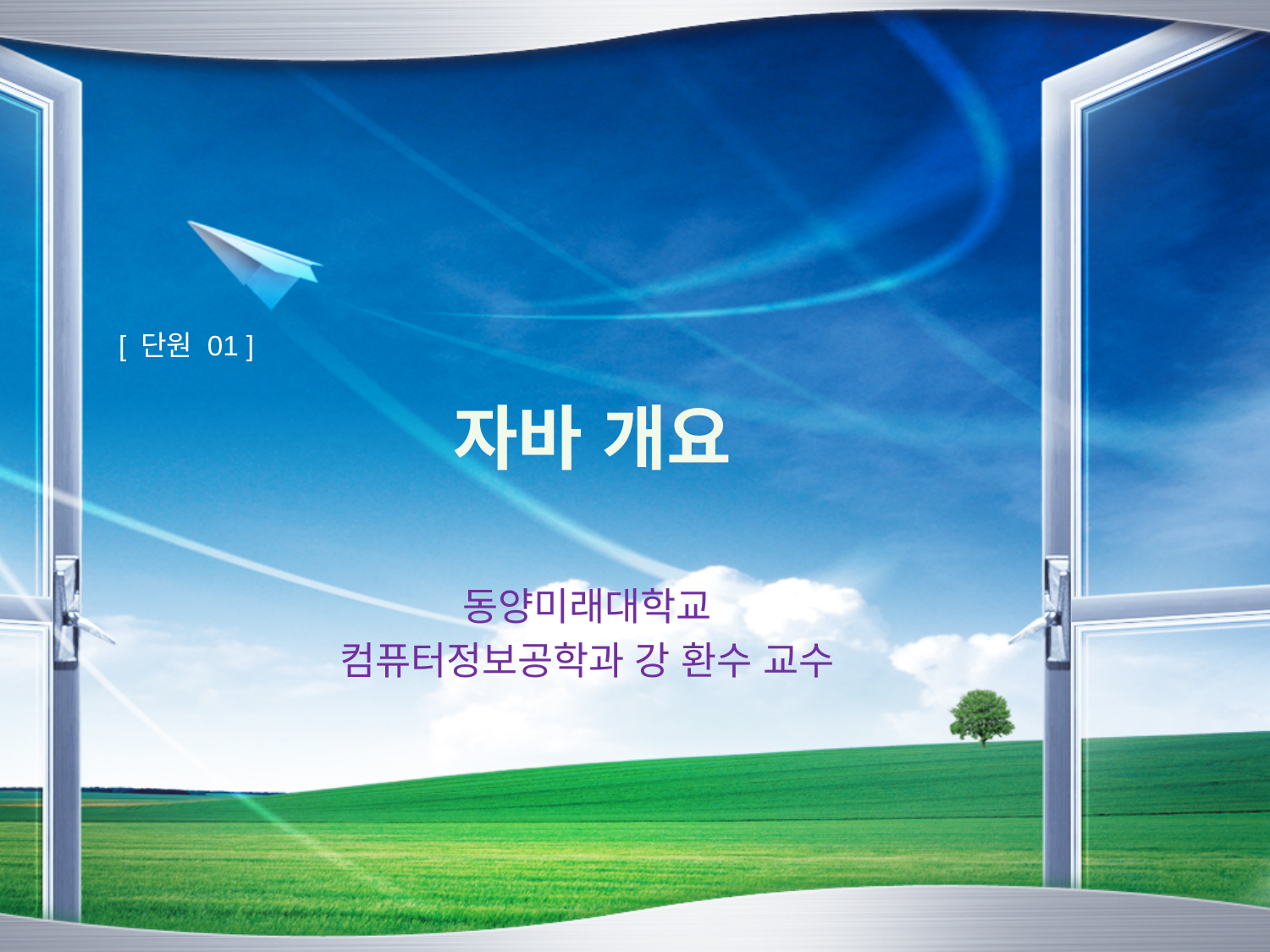

[ 단원 01 ]
# 자바 개요
동양미래대학교
컴퓨터정보공학과 강 환수 교수